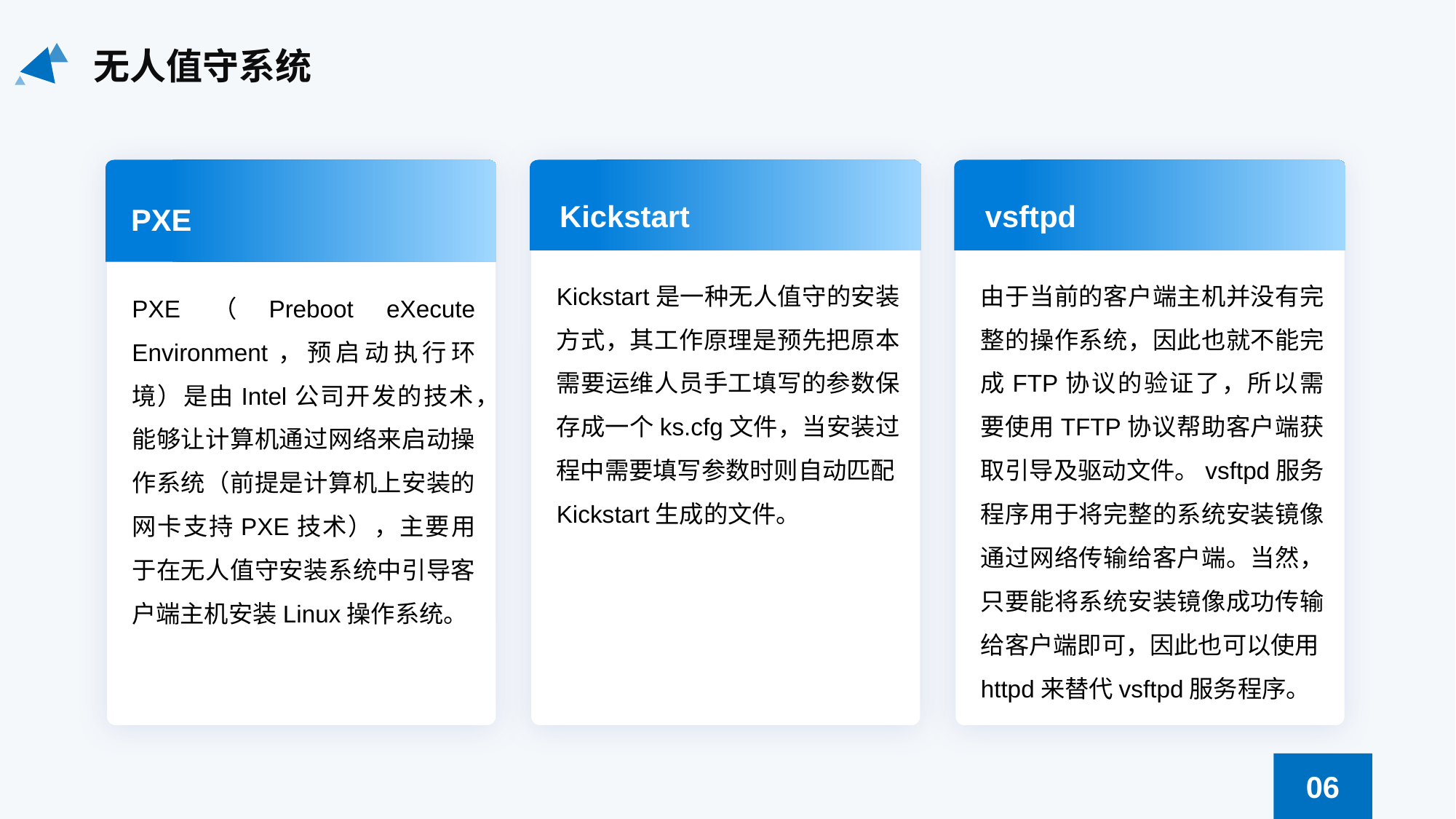

无人值守系统

Kickstart
vsftpd
PXE
Kickstart是一种无人值守的安装方式，其工作原理是预先把原本需要运维人员手工填写的参数保存成一个ks.cfg文件，当安装过程中需要填写参数时则自动匹配Kickstart生成的文件。
由于当前的客户端主机并没有完整的操作系统，因此也就不能完成FTP协议的验证了，所以需要使用TFTP协议帮助客户端获取引导及驱动文件。vsftpd服务程序用于将完整的系统安装镜像通过网络传输给客户端。当然，只要能将系统安装镜像成功传输给客户端即可，因此也可以使用httpd来替代vsftpd服务程序。
PXE（Preboot eXecute Environment，预启动执行环境）是由Intel公司开发的技术，能够让计算机通过网络来启动操作系统（前提是计算机上安装的网卡支持PXE技术），主要用于在无人值守安装系统中引导客户端主机安装Linux操作系统。

06